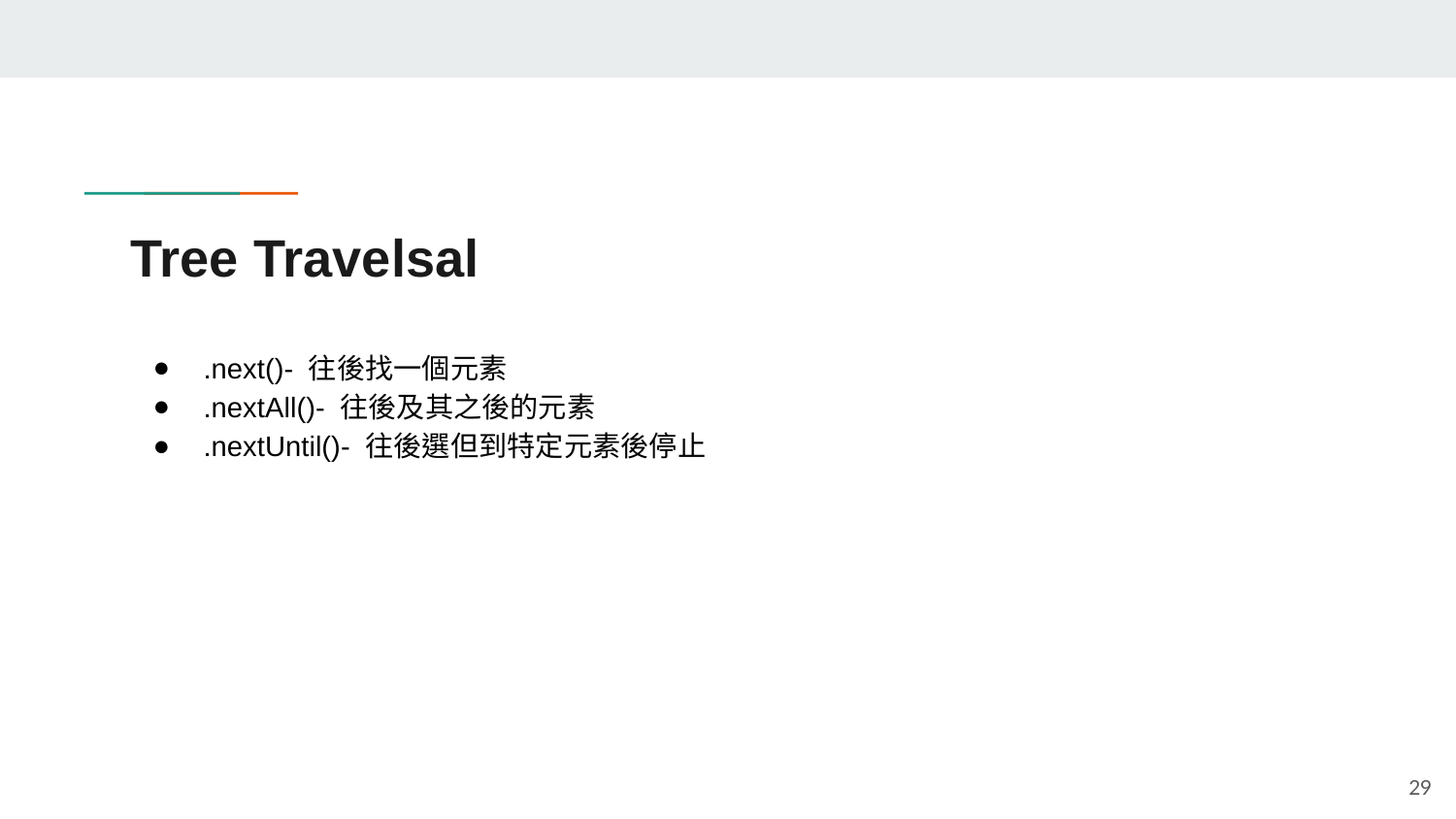

# Tree Travelsal
.next()- 往後找一個元素
.nextAll()- 往後及其之後的元素
.nextUntil()- 往後選但到特定元素後停止

29